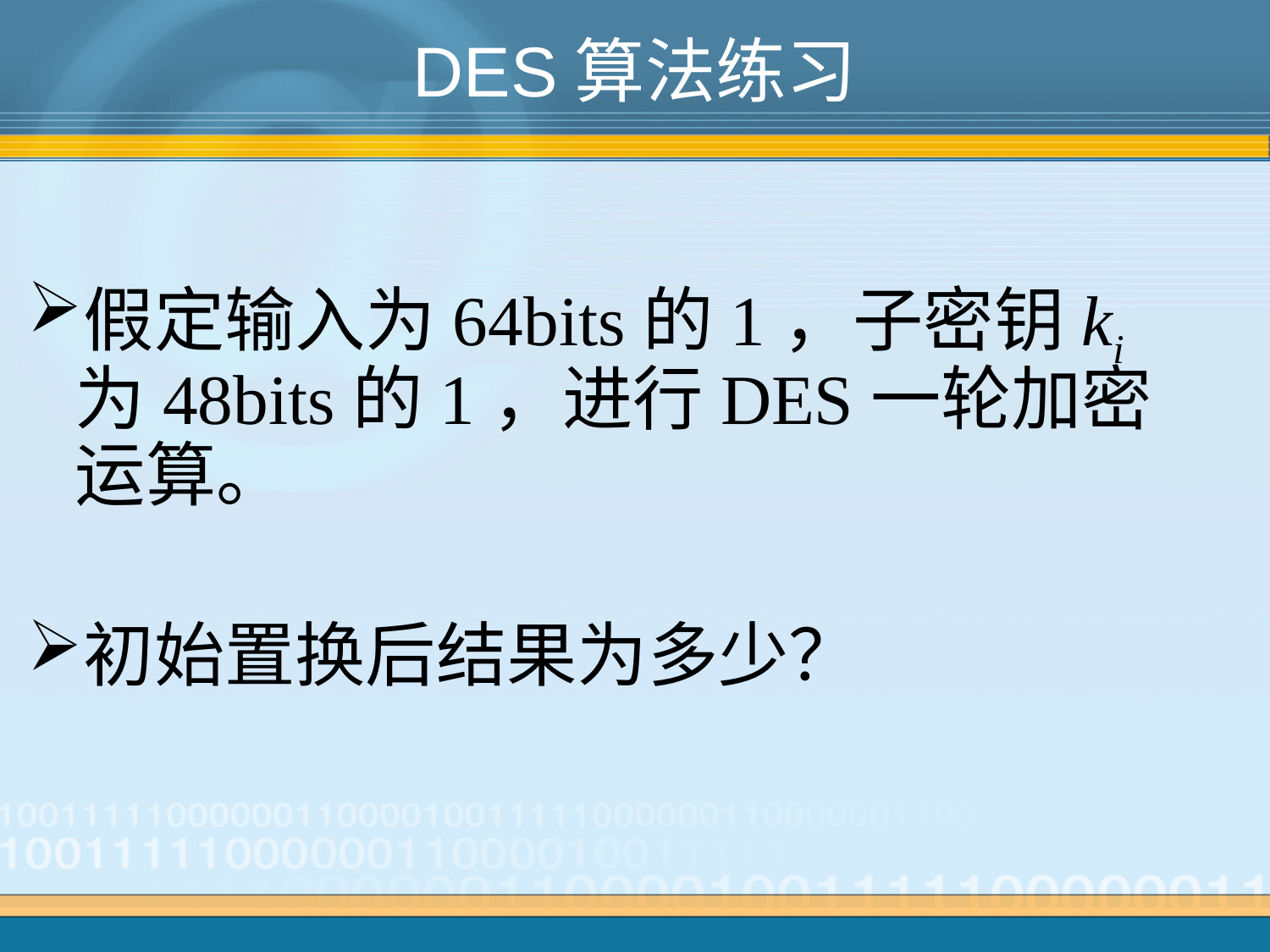

# DES算法练习
假定输入为64bits的1，子密钥ki为48bits的1，进行DES一轮加密运算。

初始置换后结果为多少？